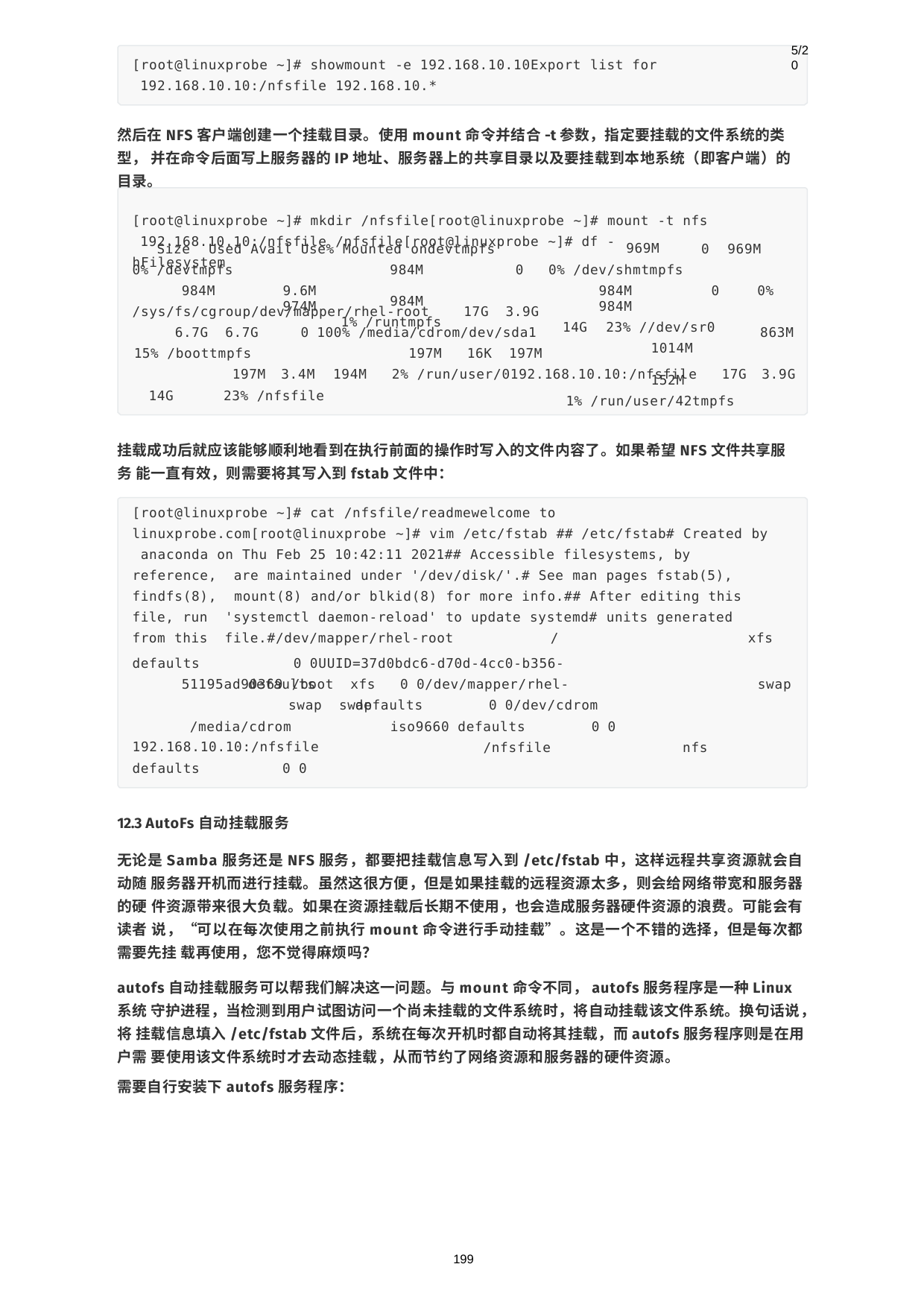

5/20

[root@linuxprobe ~]# showmount -e 192.168.10.10Export list for  192.168.10.10:/nfsfile 192.168.10.*
然后在NFS客户端创建一个挂载目录。使用mount命令并结合-t参数，指定要挂载的文件系统的类型， 并在命令后面写上服务器的IP地址、服务器上的共享目录以及要挂载到本地系统（即客户端）的目录。

[root@linuxprobe ~]# mkdir /nfsfile[root@linuxprobe ~]# mount -t nfs  192.168.10.10:/nfsfile /nfsfile[root@linuxprobe ~]# df -hFilesystem

969M
0% /dev/shmtmpfs
Size	Used Avail Use% Mounted ondevtmpfs
0	969M
0% /devtmpfs
984M	9.6M	974M
984M	0	984M
1% /runtmpfs
984M	0	984M
14G	23% //dev/sr0
1014M	152M
1% /run/user/42tmpfs
0%
/sys/fs/cgroup/dev/mapper/rhel-root	17G	3.9G
6.7G	6.7G
15% /boottmpfs
197M
0 100% /media/cdrom/dev/sda1
197M	16K	197M
863M
3.4M	194M	2% /run/user/0192.168.10.10:/nfsfile	17G
3.9G
14G	23% /nfsfile

挂载成功后就应该能够顺利地看到在执行前面的操作时写入的文件内容了。如果希望NFS文件共享服务 能一直有效，则需要将其写入到fstab文件中：

[root@linuxprobe ~]# cat /nfsfile/readmewelcome to  linuxprobe.com[root@linuxprobe ~]# vim /etc/fstab ## /etc/fstab# Created by  anaconda on Thu Feb 25 10:42:11 2021## Accessible filesystems, by reference,  are maintained under '/dev/disk/'.# See man pages fstab(5), findfs(8),  mount(8) and/or blkid(8) for more info.## After editing this file, run  'systemctl daemon-reload' to update systemd# units generated from this  file.#/dev/mapper/rhel-root	/	xfs

defaults	0 0UUID=37d0bdc6-d70d-4cc0-b356-51195ad90369 /boot  xfs
defaults	0 0/dev/mapper/rhel-swap  swap
swap
defaults
0 0/dev/cdrom
/media/cdrom  192.168.10.10:/nfsfile
iso9660 defaults
/nfsfile
0 0
nfs
defaults	0 0

12.3 AutoFs自动挂载服务
无论是Samba服务还是NFS服务，都要把挂载信息写入到/etc/fstab中，这样远程共享资源就会自动随 服务器开机而进行挂载。虽然这很方便，但是如果挂载的远程资源太多，则会给网络带宽和服务器的硬 件资源带来很大负载。如果在资源挂载后长期不使用，也会造成服务器硬件资源的浪费。可能会有读者 说，“可以在每次使用之前执行mount命令进行手动挂载”。这是一个不错的选择，但是每次都需要先挂 载再使用，您不觉得麻烦吗？
autofs自动挂载服务可以帮我们解决这一问题。与mount命令不同，autofs服务程序是一种Linux系统 守护进程，当检测到用户试图访问一个尚未挂载的文件系统时，将自动挂载该文件系统。换句话说，将 挂载信息填入/etc/fstab文件后，系统在每次开机时都自动将其挂载，而autofs服务程序则是在用户需 要使用该文件系统时才去动态挂载，从而节约了网络资源和服务器的硬件资源。

需要自行安装下autofs服务程序：
199